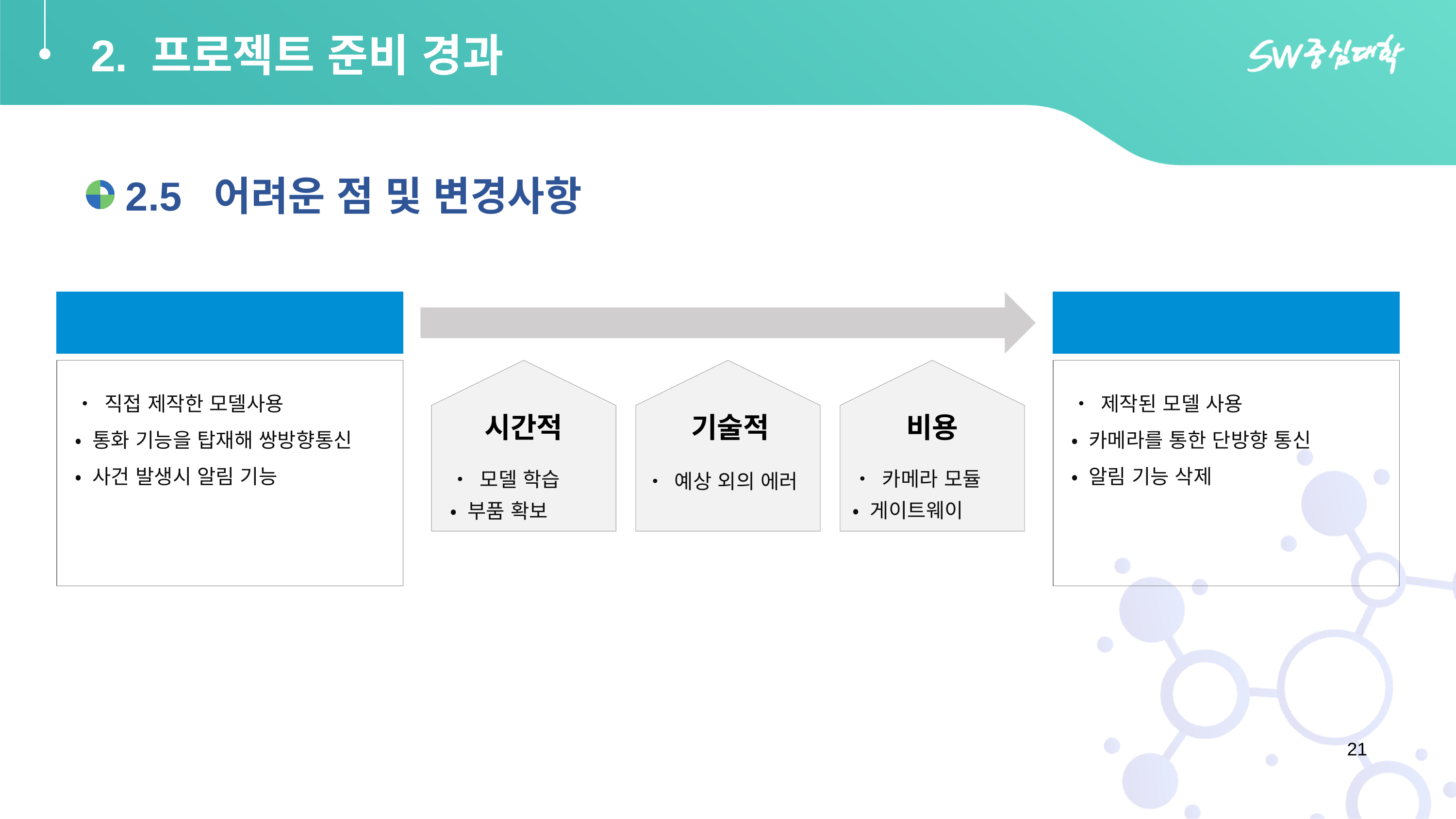

# 2. 프로젝트 준비 경과
 2.5  어려운 점 및 변경사항

초기 계획

• 직접 제작한 모델사용
• 통화 기능을 탑재해 쌍방향통신
• 사건 발생시 알림 기능

비용
• 카메라 모듈
• 게이트웨이

시간적
• 모델 학습
• 부품 확보

기술적
• 예상 외의 에러
현재 계획

• 제작된 모델 사용
• 카메라를 통한 단방향 통신
• 알림 기능 삭제